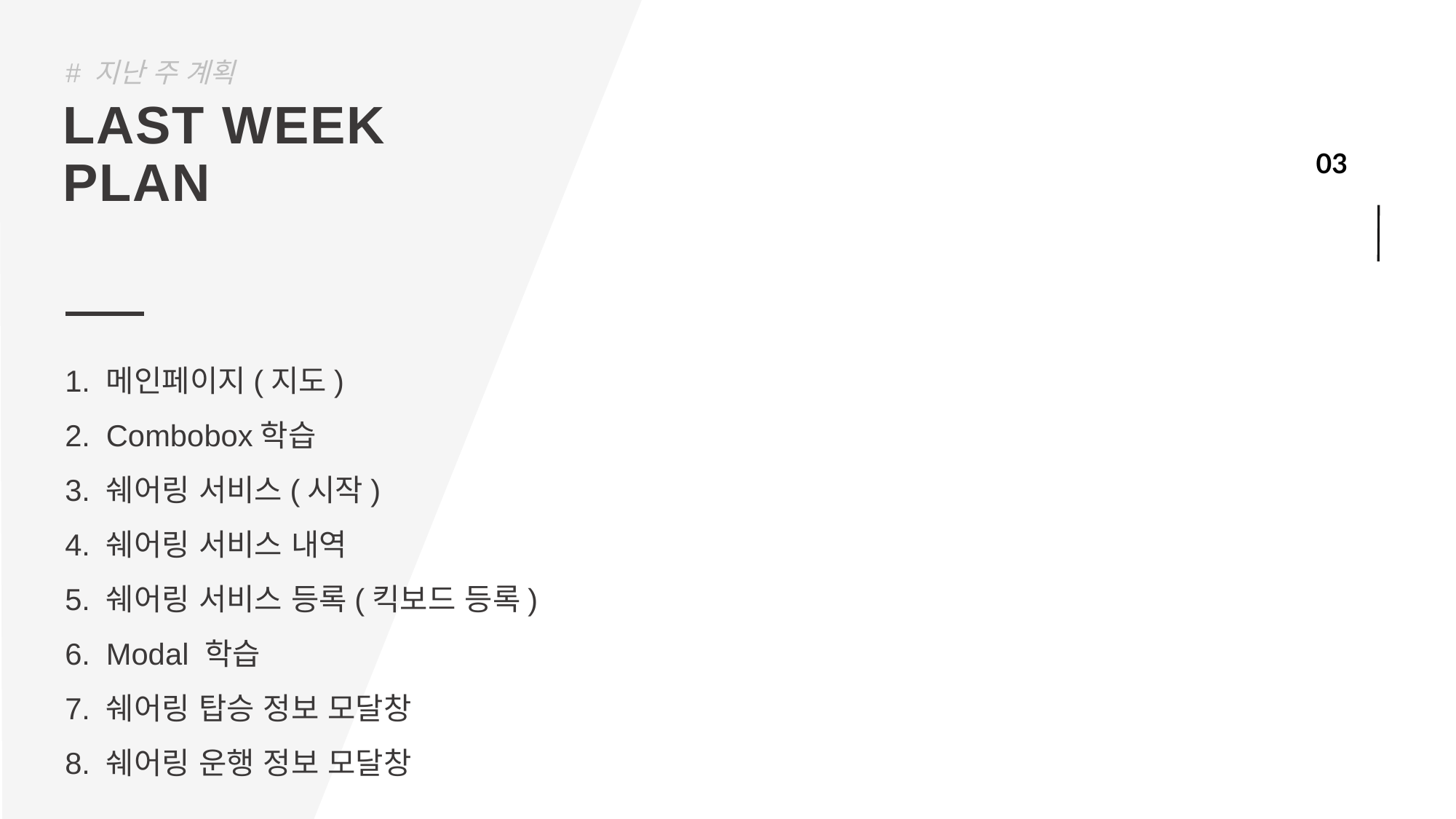

# 지난 주 계획
LAST WEEK
PLAN
메인페이지(지도)
Combobox학습
쉐어링 서비스(시작)
쉐어링 서비스 내역
쉐어링 서비스 등록(킥보드 등록)
Modal 학습
쉐어링 탑승 정보 모달창
쉐어링 운행 정보 모달창